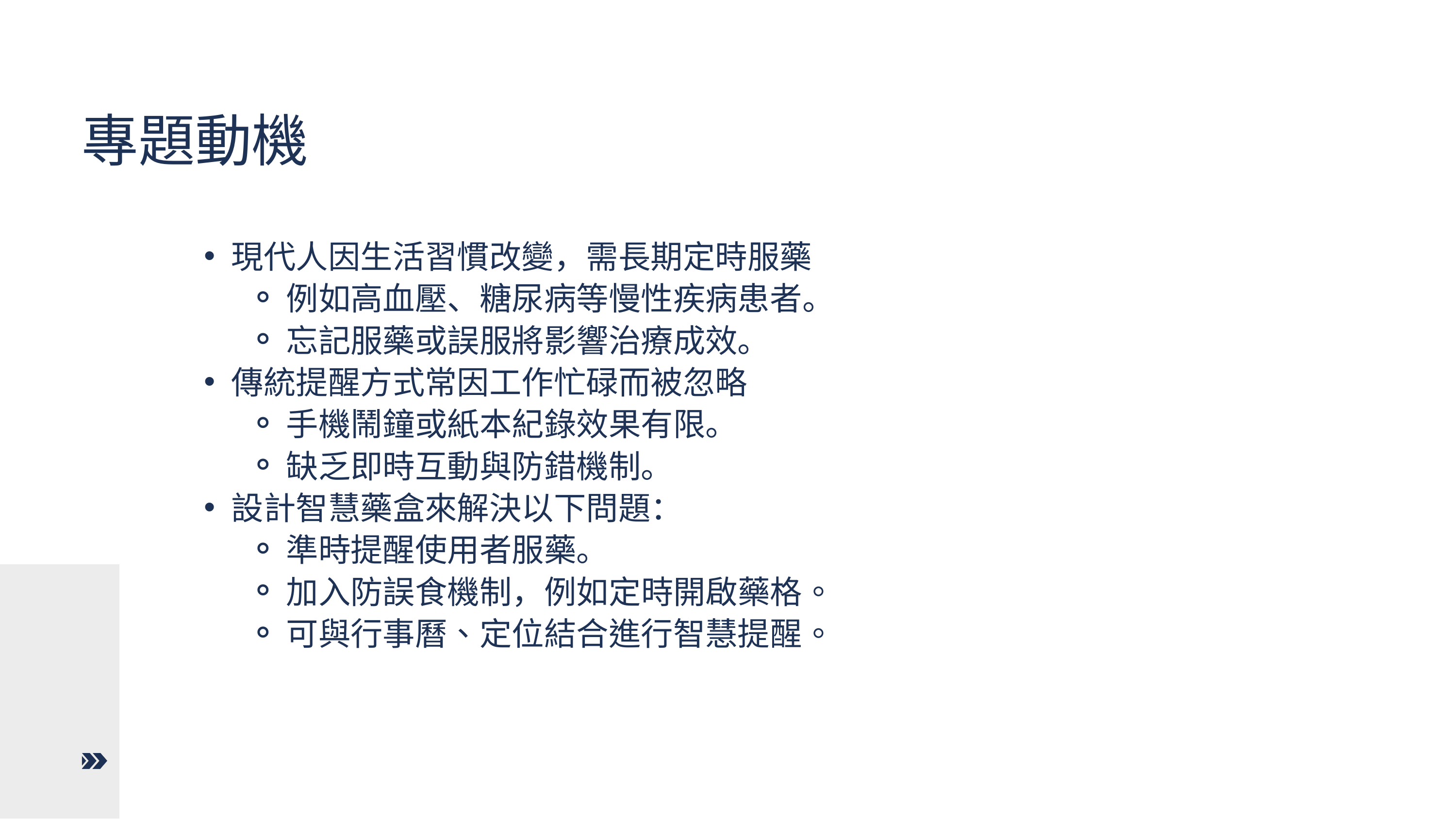

專題動機

現代人因生活習慣改變，需長期定時服藥
例如高血壓、糖尿病等慢性疾病患者。
忘記服藥或誤服將影響治療成效。
傳統提醒方式常因工作忙碌而被忽略
手機鬧鐘或紙本紀錄效果有限。
缺乏即時互動與防錯機制。
設計智慧藥盒來解決以下問題：
準時提醒使用者服藥。
加入防誤食機制，例如定時開啟藥格。
可與行事曆、定位結合進行智慧提醒。